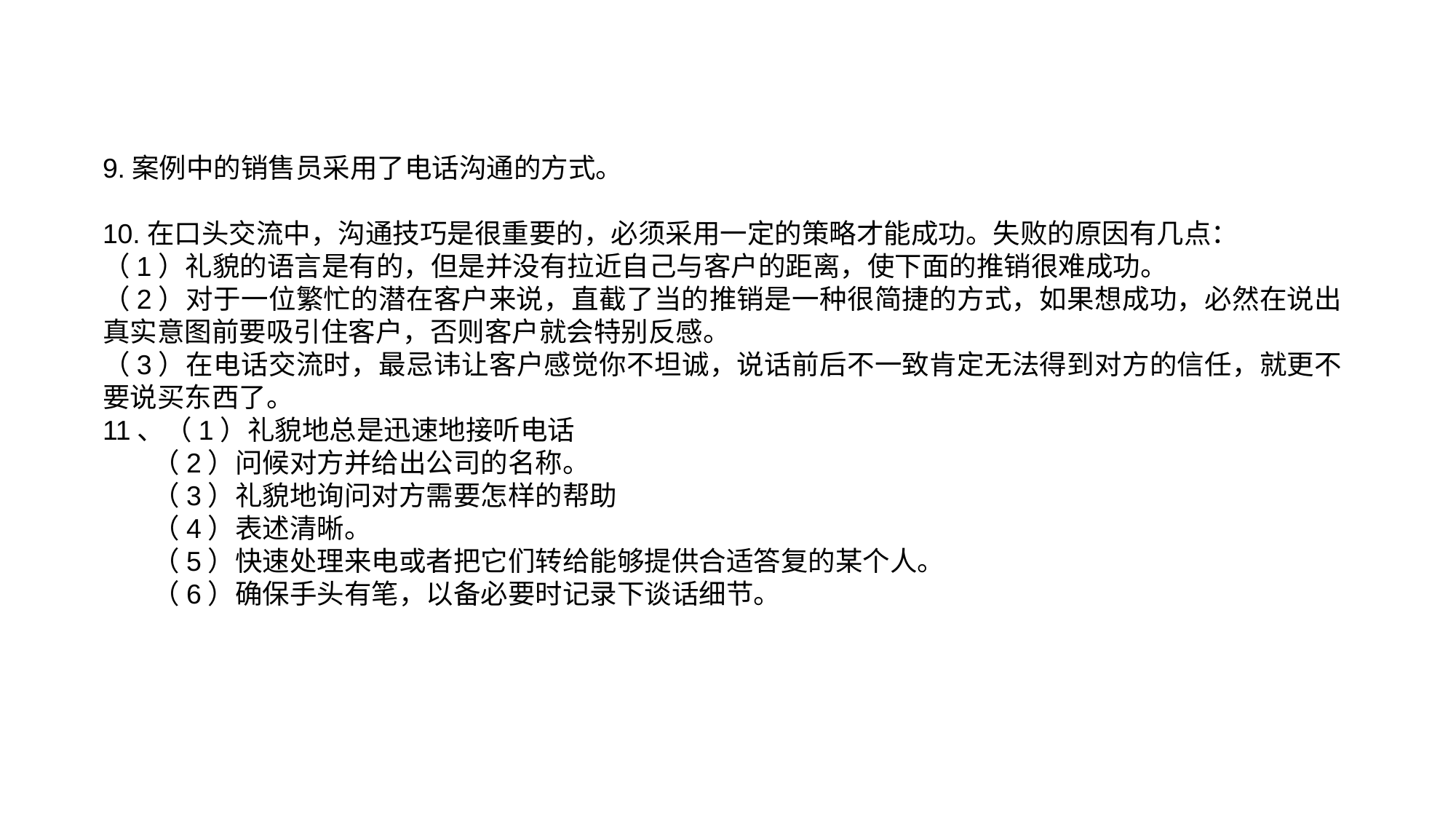

9.案例中的销售员采用了电话沟通的方式。

10.在口头交流中，沟通技巧是很重要的，必须采用一定的策略才能成功。失败的原因有几点：
（1）礼貌的语言是有的，但是并没有拉近自己与客户的距离，使下面的推销很难成功。
（2）对于一位繁忙的潜在客户来说，直截了当的推销是一种很简捷的方式，如果想成功，必然在说出真实意图前要吸引住客户，否则客户就会特别反感。
（3）在电话交流时，最忌讳让客户感觉你不坦诚，说话前后不一致肯定无法得到对方的信任，就更不要说买东西了。
11、（1）礼貌地总是迅速地接听电话
       （2）问候对方并给出公司的名称。
       （3）礼貌地询问对方需要怎样的帮助
       （4）表述清晰。
       （5）快速处理来电或者把它们转给能够提供合适答复的某个人。
       （6）确保手头有笔，以备必要时记录下谈话细节。